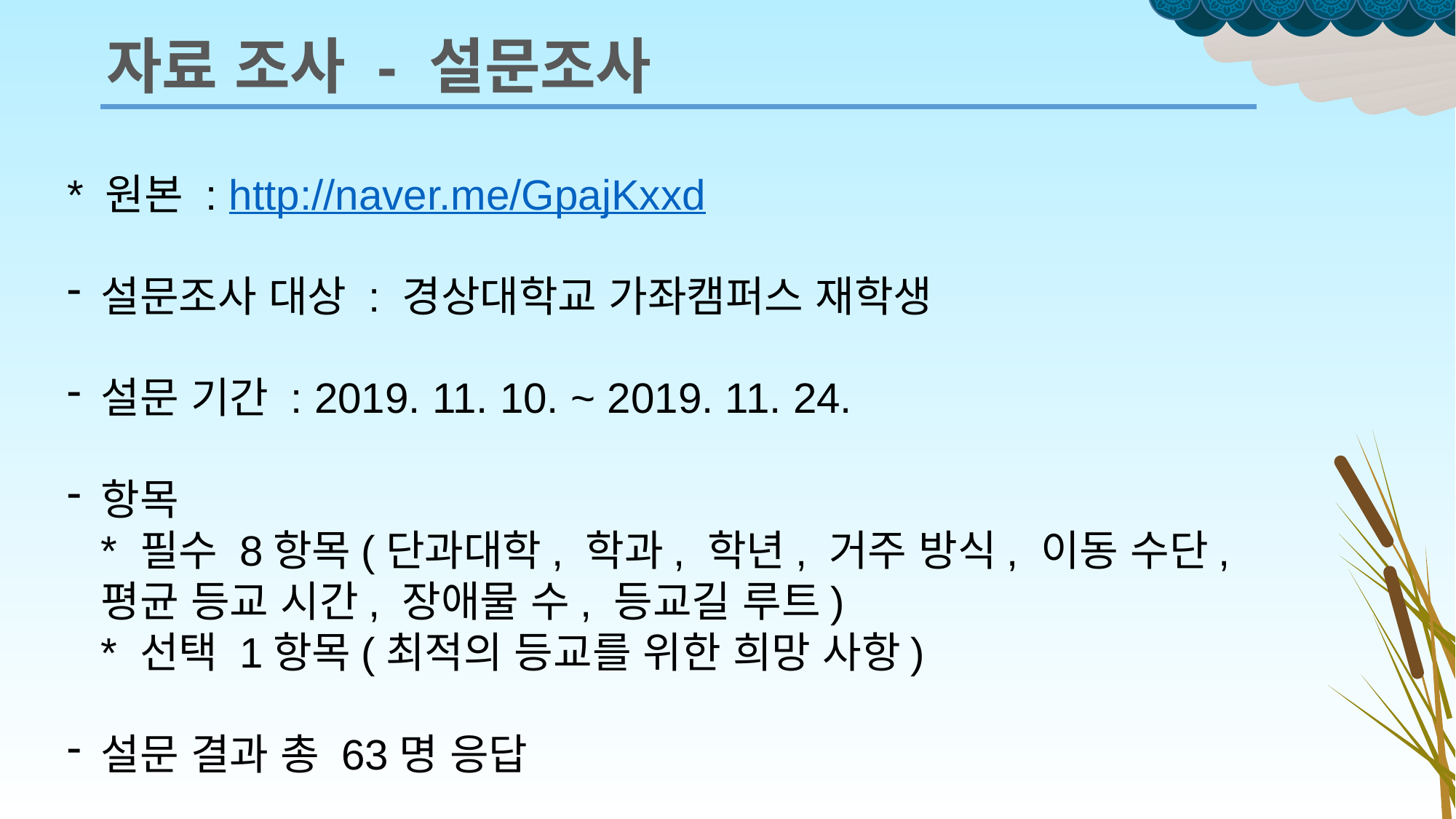

자료 조사 - 설문조사
* 원본 : http://naver.me/GpajKxxd

설문조사 대상 : 경상대학교 가좌캠퍼스 재학생

설문 기간 : 2019. 11. 10. ~ 2019. 11. 24.

항목
* 필수 8항목(단과대학, 학과, 학년, 거주 방식, 이동 수단, 평균 등교 시간, 장애물 수, 등교길 루트)
* 선택 1항목(최적의 등교를 위한 희망 사항)

설문 결과 총 63명 응답